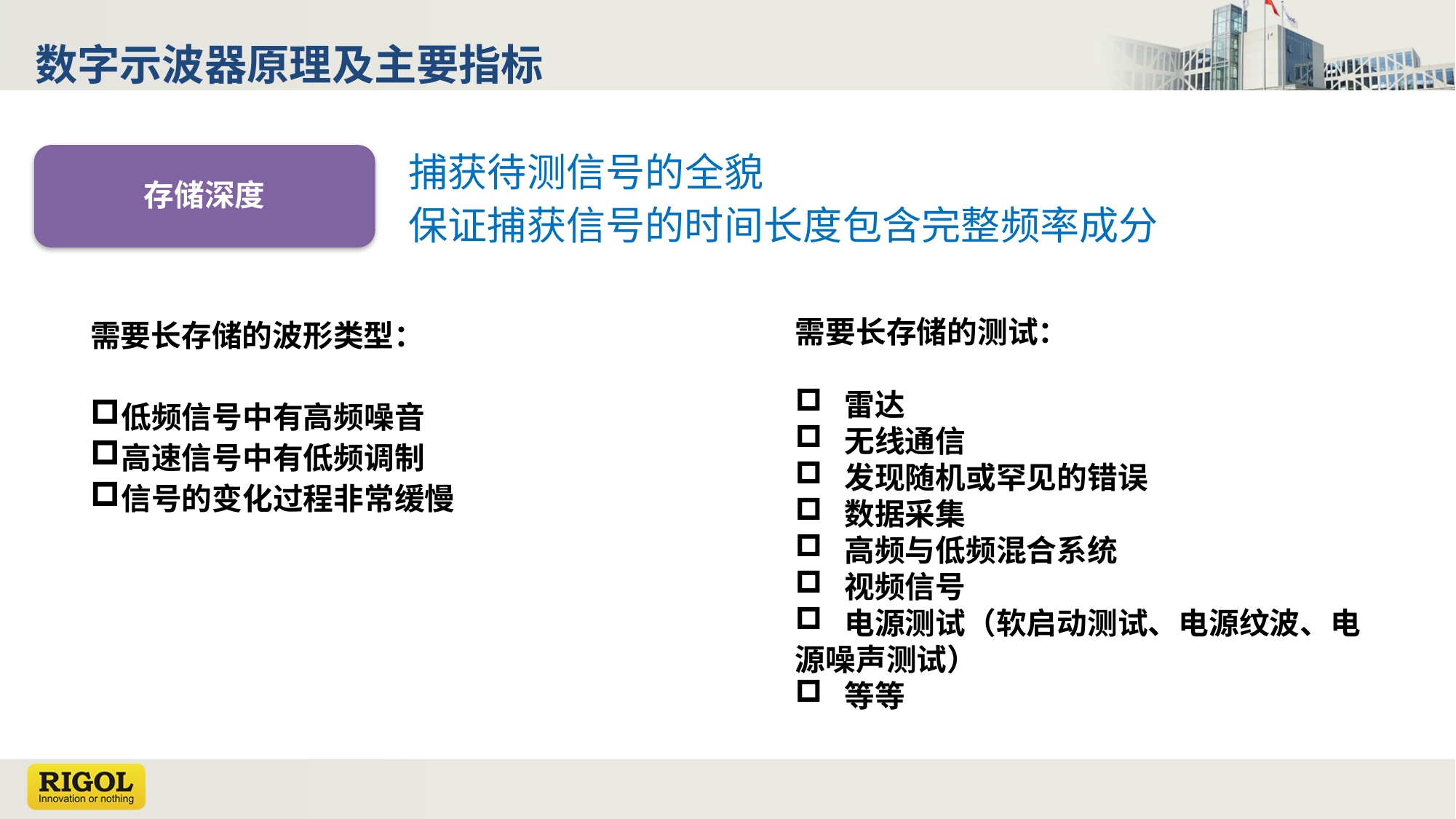

数字示波器原理及主要指标
捕获待测信号的全貌
保证捕获信号的时间长度包含完整频率成分

存储深度
需要长存储的波形类型：

低频信号中有高频噪音
高速信号中有低频调制
信号的变化过程非常缓慢
需要长存储的测试：

  雷达
  无线通信
  发现随机或罕见的错误
  数据采集
  高频与低频混合系统
  视频信号
  电源测试（软启动测试、电源纹波、电源噪声测试）
  等等